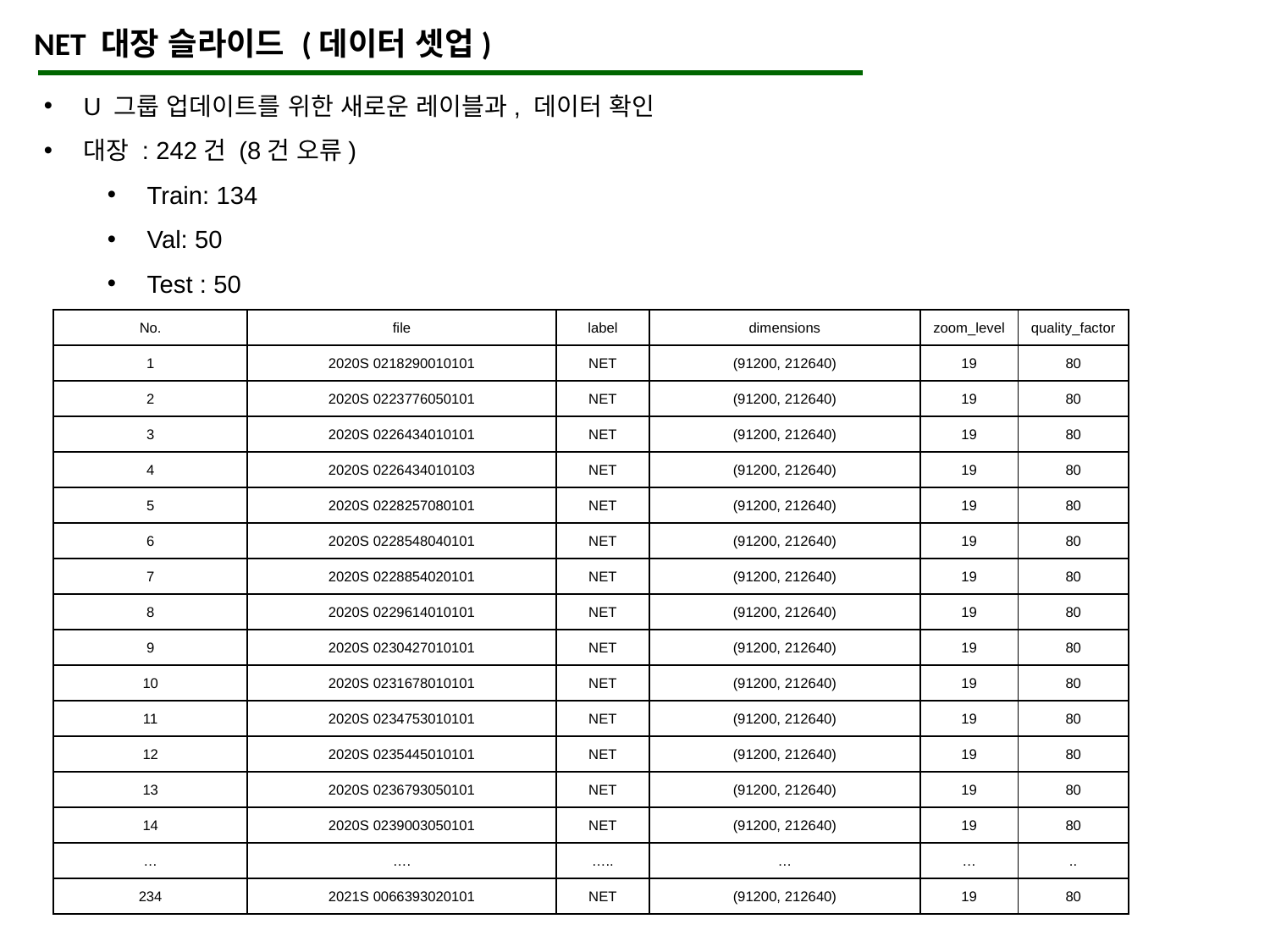

NET 대장 슬라이드 (데이터 셋업)
U 그룹 업데이트를 위한 새로운 레이블과, 데이터 확인
대장 : 242건 (8건 오류)
Train: 134
Val: 50
Test : 50
| No. | file | label | dimensions | zoom\_level | quality\_factor |
| --- | --- | --- | --- | --- | --- |
| 1 | 2020S 0218290010101 | NET | (91200, 212640) | 19 | 80 |
| 2 | 2020S 0223776050101 | NET | (91200, 212640) | 19 | 80 |
| 3 | 2020S 0226434010101 | NET | (91200, 212640) | 19 | 80 |
| 4 | 2020S 0226434010103 | NET | (91200, 212640) | 19 | 80 |
| 5 | 2020S 0228257080101 | NET | (91200, 212640) | 19 | 80 |
| 6 | 2020S 0228548040101 | NET | (91200, 212640) | 19 | 80 |
| 7 | 2020S 0228854020101 | NET | (91200, 212640) | 19 | 80 |
| 8 | 2020S 0229614010101 | NET | (91200, 212640) | 19 | 80 |
| 9 | 2020S 0230427010101 | NET | (91200, 212640) | 19 | 80 |
| 10 | 2020S 0231678010101 | NET | (91200, 212640) | 19 | 80 |
| 11 | 2020S 0234753010101 | NET | (91200, 212640) | 19 | 80 |
| 12 | 2020S 0235445010101 | NET | (91200, 212640) | 19 | 80 |
| 13 | 2020S 0236793050101 | NET | (91200, 212640) | 19 | 80 |
| 14 | 2020S 0239003050101 | NET | (91200, 212640) | 19 | 80 |
| … | …. | ….. | … | … | .. |
| 234 | 2021S 0066393020101 | NET | (91200, 212640) | 19 | 80 |